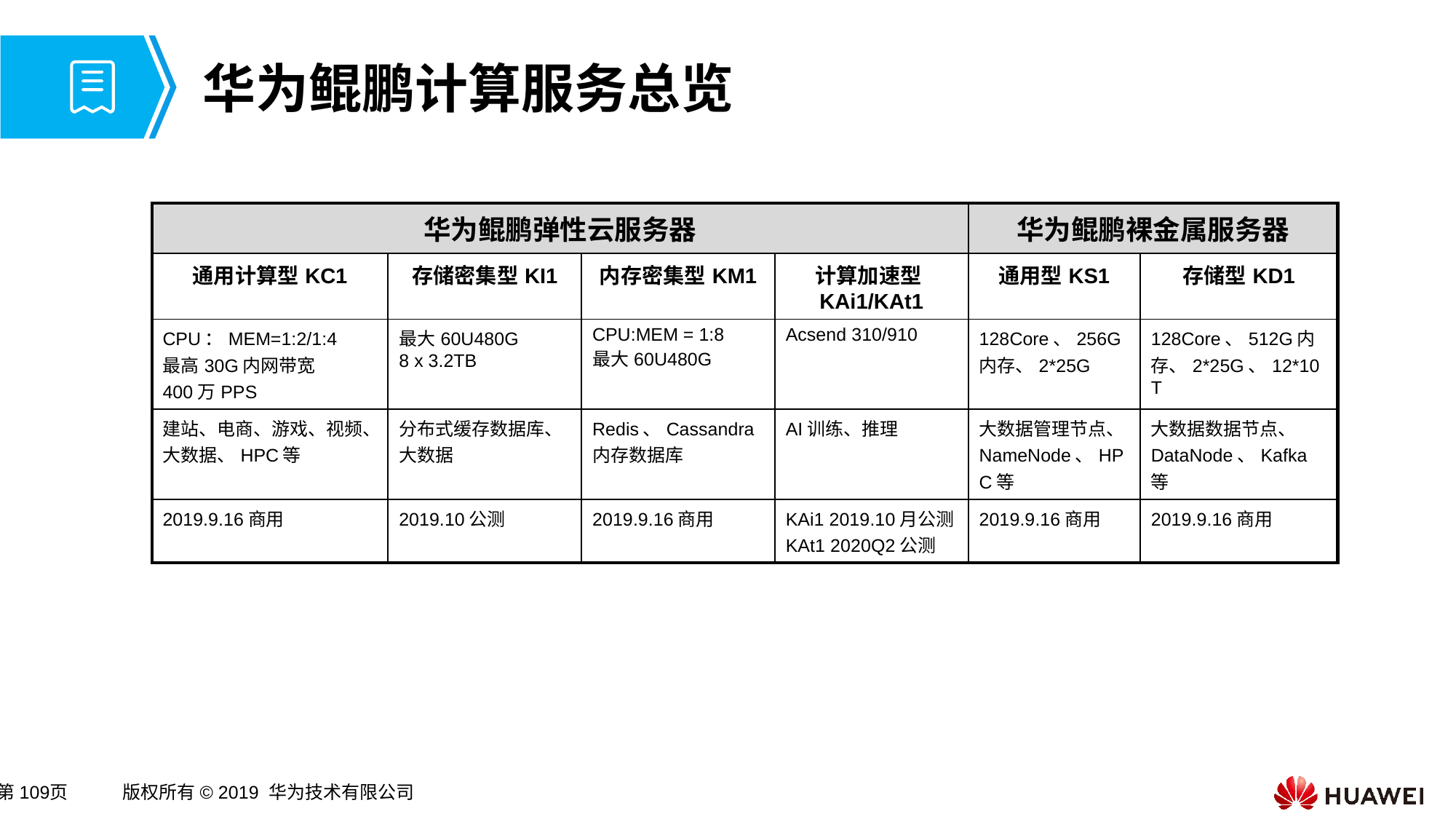

# 华为鲲鹏计算服务总览
| 华为鲲鹏弹性云服务器 |  |  |  | 华为鲲鹏裸金属服务器 |  |
| --- | --- | --- | --- | --- | --- |
| 通用计算型KC1 | 存储密集型KI1 | 内存密集型KM1 | 计算加速型KAi1/KAt1 | 通用型KS1 | 存储型KD1 |
| CPU：MEM=1:2/1:4 最高30G内网带宽 400万PPS | 最大60U480G 8 x 3.2TB | CPU:MEM = 1:8 最大60U480G | Acsend 310/910 | 128Core、256G内存、2\*25G | 128Core、512G内存、2\*25G、12\*10T |
| 建站、电商、游戏、视频、 大数据、HPC等 | 分布式缓存数据库、大数据 | Redis、Cassandra内存数据库 | AI训练、推理 | 大数据管理节点、NameNode、HPC等 | 大数据数据节点、 DataNode、Kafka等 |
| 2019.9.16商用 | 2019.10公测 | 2019.9.16商用 | KAi1 2019.10月公测 KAt1 2020Q2公测 | 2019.9.16商用 | 2019.9.16商用 |